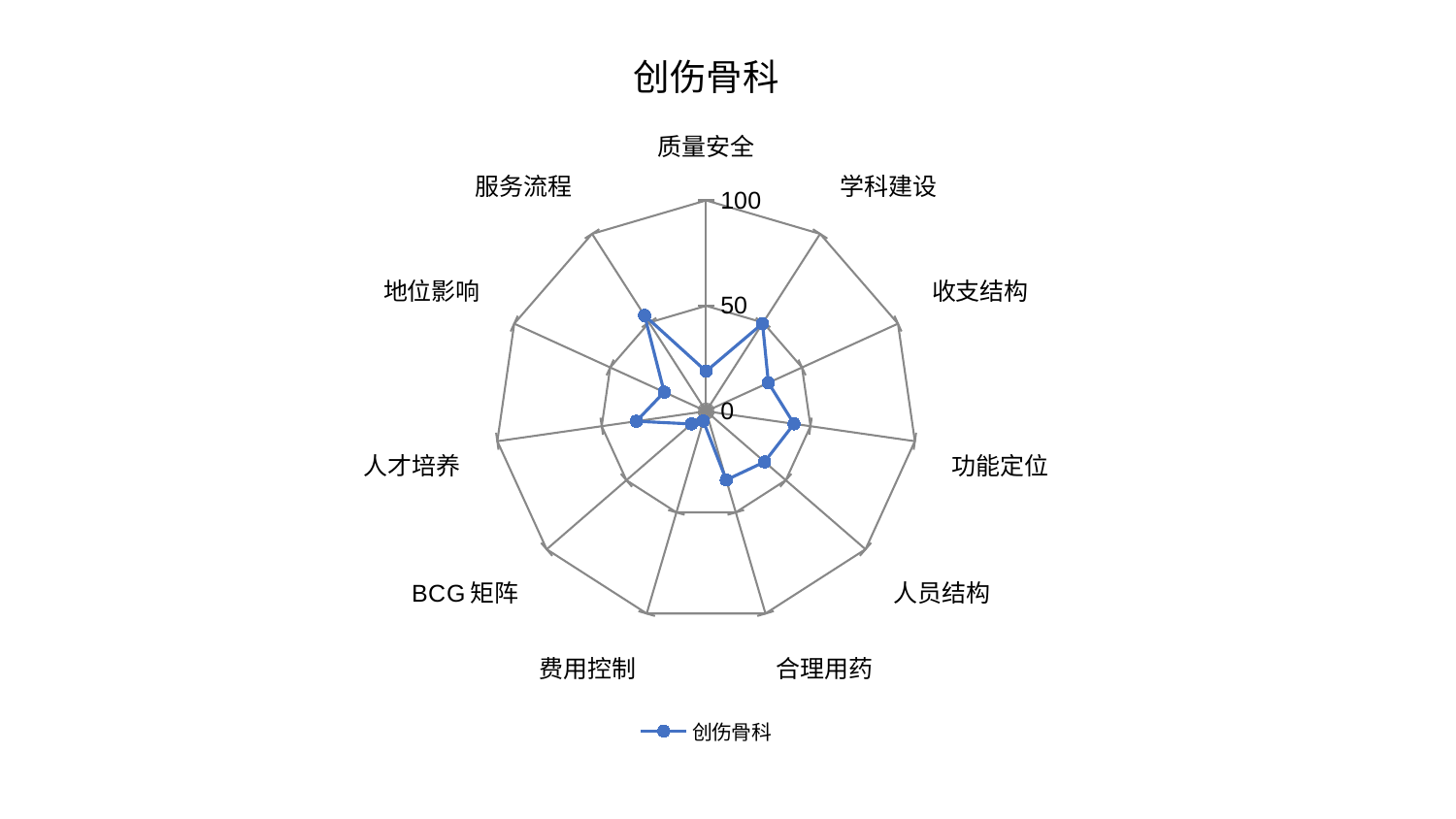

### Chart: 创伤骨科

| Category | 创伤骨科 |
|---|---|
| 质量安全 | 18.96697816728127 |
| 学科建设 | 49.46713489395622 |
| 收支结构 | 32.49046792594119 |
| 功能定位 | 42.13677707986674 |
| 人员结构 | 36.70039809165597 |
| 合理用药 | 33.975818726517566 |
| 费用控制 | 4.8180168934679966 |
| BCG矩阵 | 9.217862252933276 |
| 人才培养 | 33.42821507223753 |
| 地位影响 | 21.839493328559925 |
| 服务流程 | 53.978650863558116 |
168